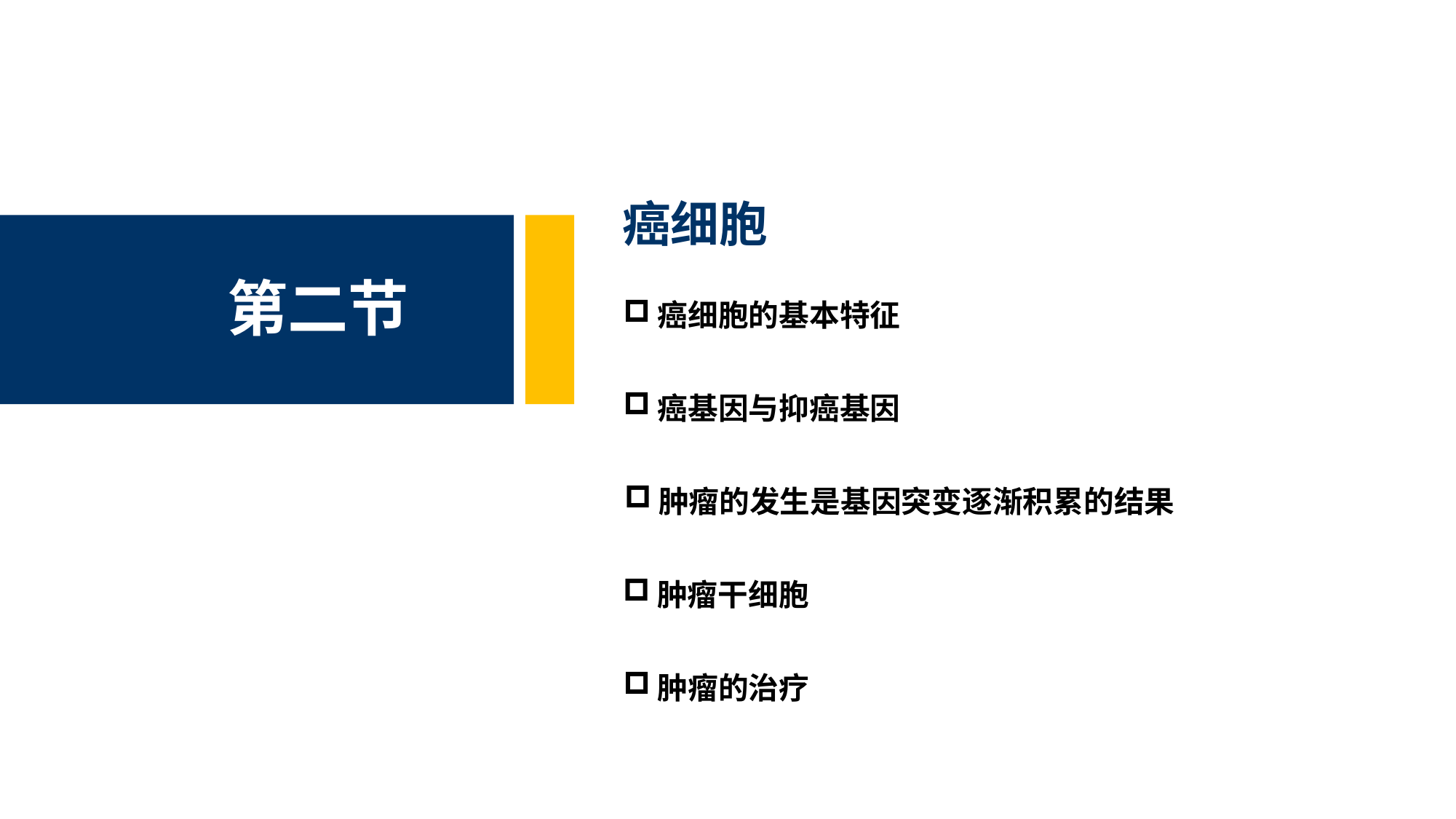

癌细胞

第二节
癌细胞的基本特征
癌基因与抑癌基因
肿瘤的发生是基因突变逐渐积累的结果
肿瘤干细胞
肿瘤的治疗